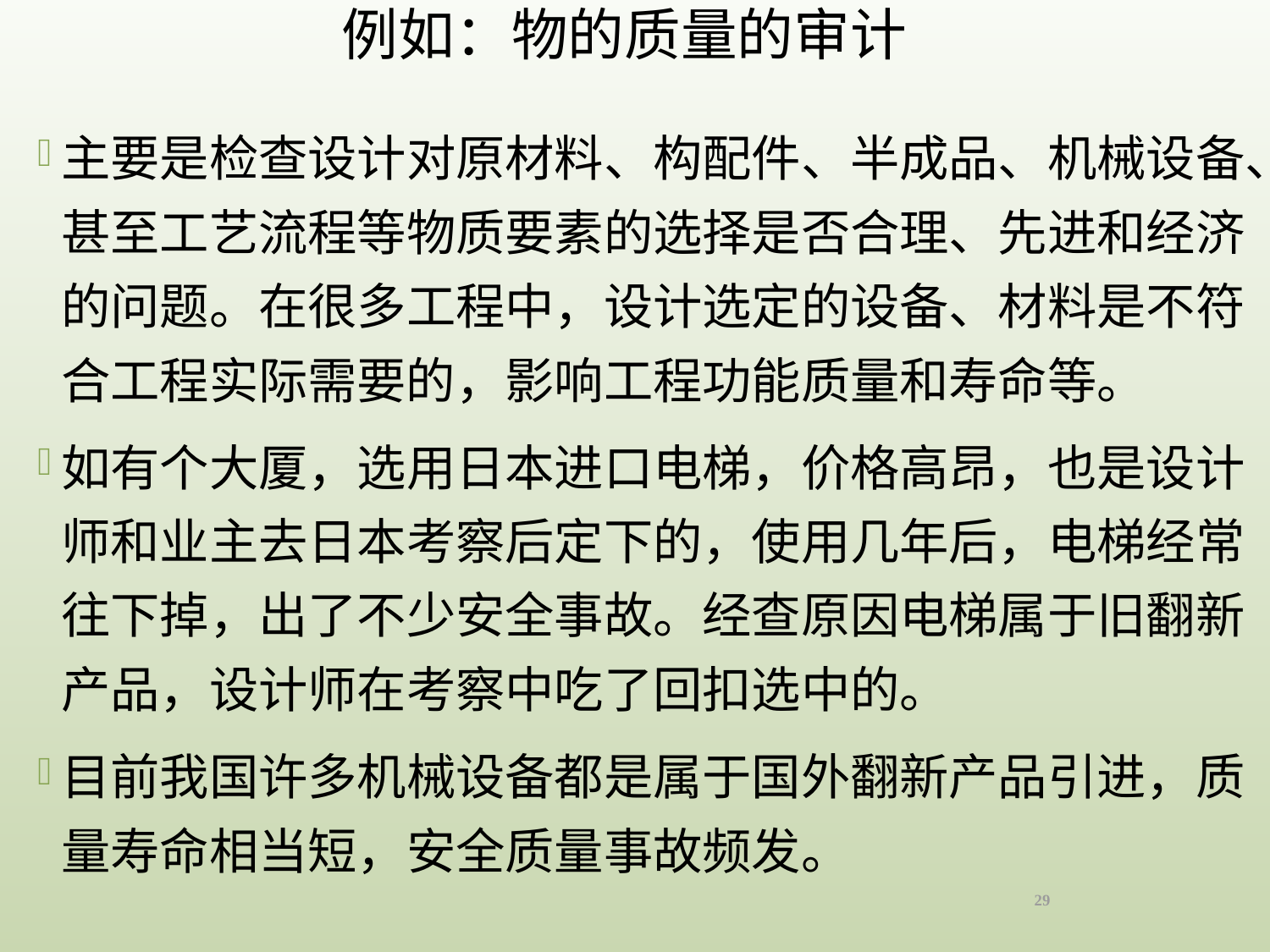

例如：物的质量的审计
主要是检查设计对原材料、构配件、半成品、机械设备、甚至工艺流程等物质要素的选择是否合理、先进和经济的问题。在很多工程中，设计选定的设备、材料是不符合工程实际需要的，影响工程功能质量和寿命等。
如有个大厦，选用日本进口电梯，价格高昂，也是设计师和业主去日本考察后定下的，使用几年后，电梯经常往下掉，出了不少安全事故。经查原因电梯属于旧翻新产品，设计师在考察中吃了回扣选中的。
目前我国许多机械设备都是属于国外翻新产品引进，质量寿命相当短，安全质量事故频发。
29